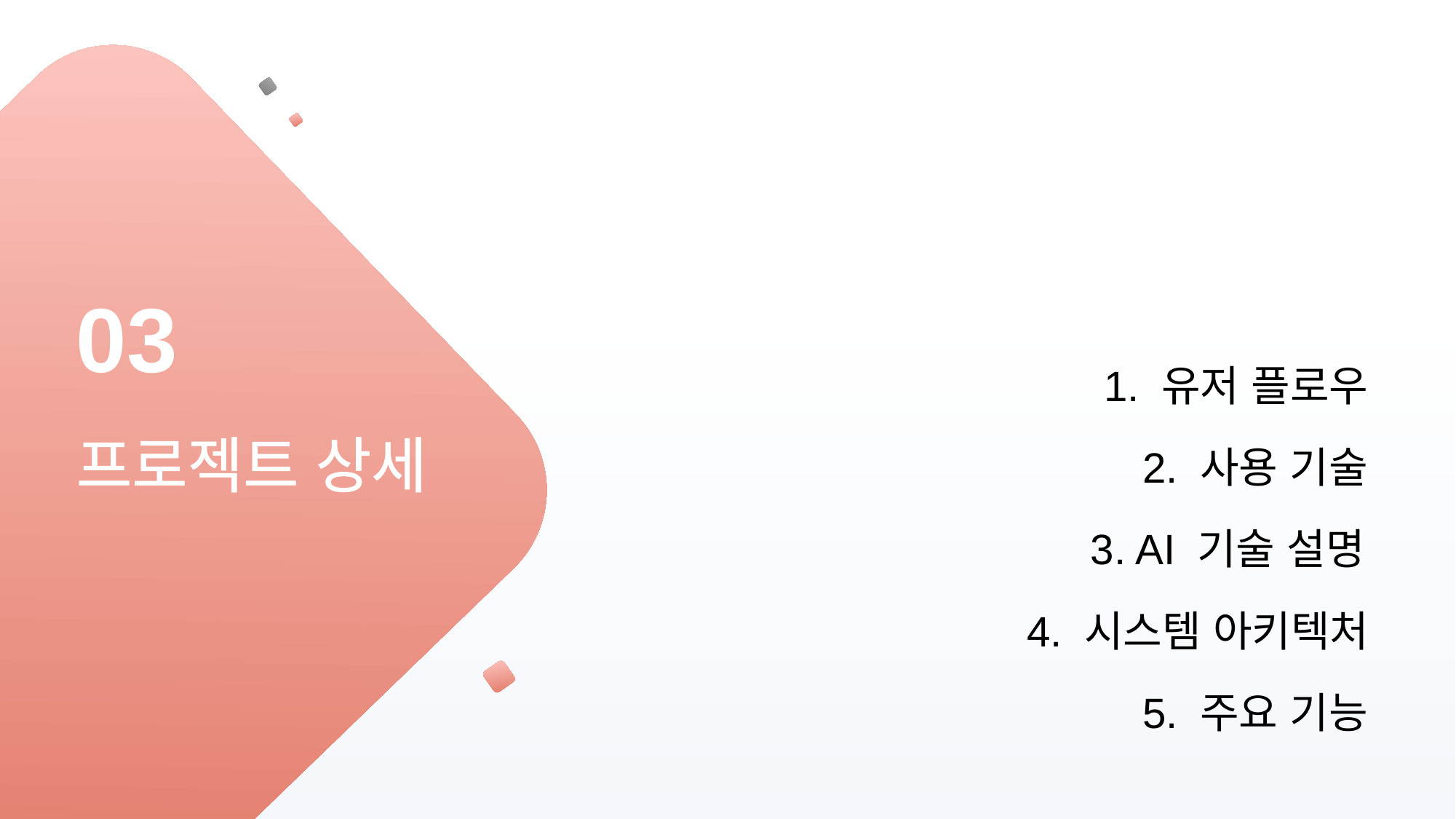

03
프로젝트 상세
1. 유저 플로우
2. 사용 기술
3. AI 기술 설명
4. 시스템 아키텍처
5. 주요 기능